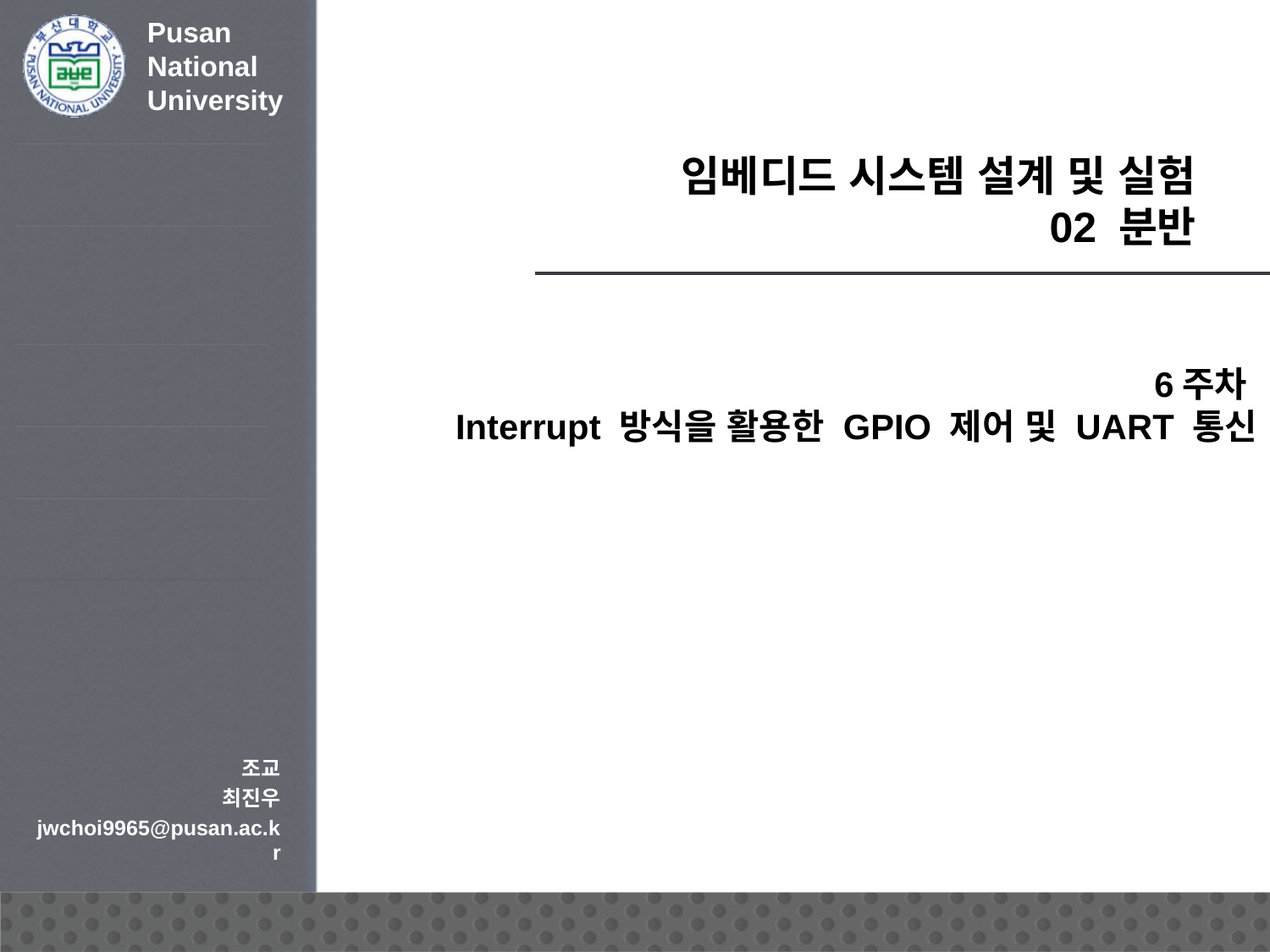

# 임베디드 시스템 설계 및 실험 02 분반
6주차
Interrupt 방식을 활용한 GPIO 제어 및 UART 통신
조교
최진우
jwchoi9965@pusan.ac.kr